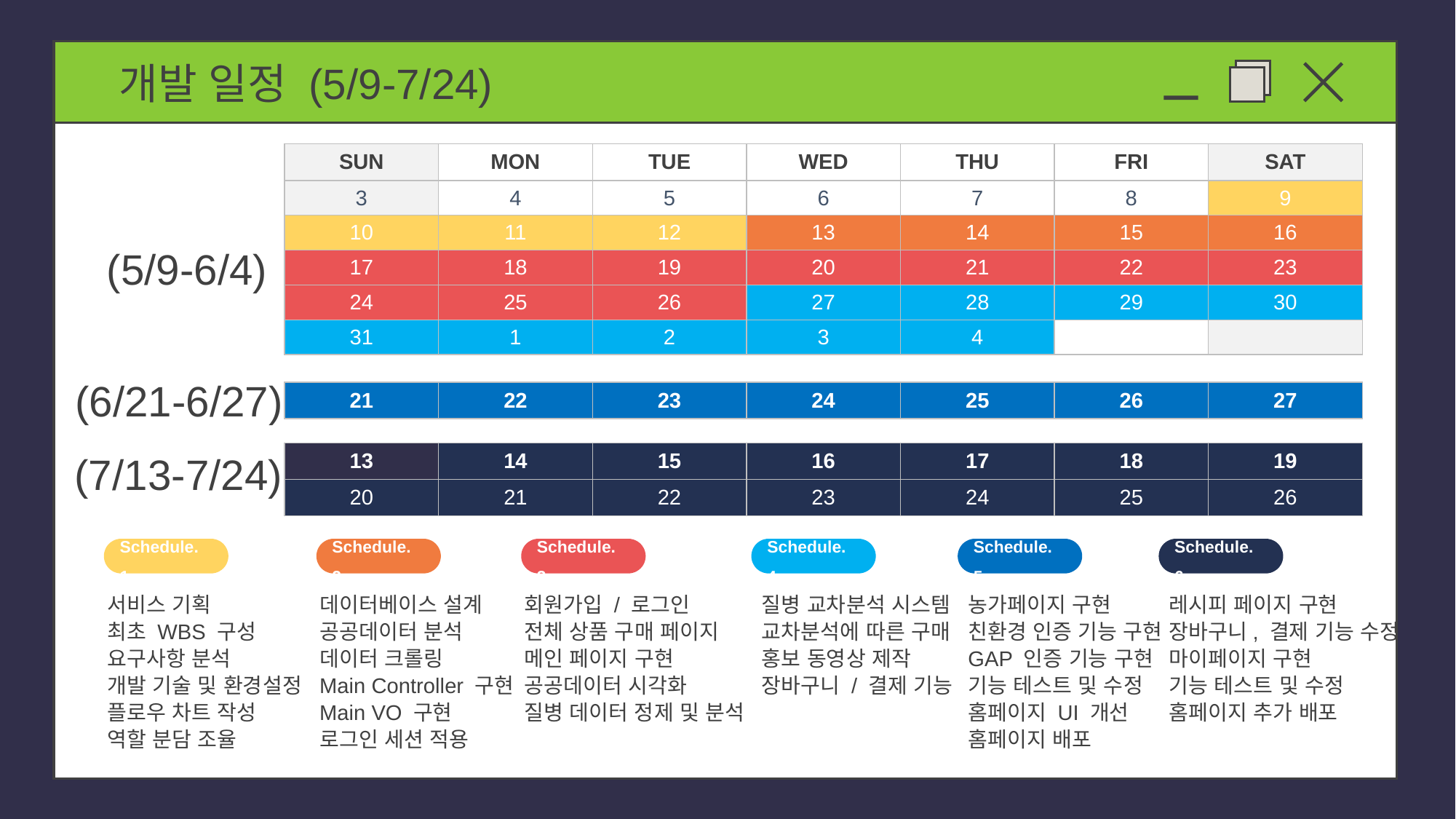

개발 일정 (5/9-7/24)

g
| SUN | MON | TUE | WED | THU | FRI | SAT |
| --- | --- | --- | --- | --- | --- | --- |
| 3 | 4 | 5 | 6 | 7 | 8 | 9 |
| 10 | 11 | 12 | 13 | 14 | 15 | 16 |
| 17 | 18 | 19 | 20 | 21 | 22 | 23 |
| 24 | 25 | 26 | 27 | 28 | 29 | 30 |
| 31 | 1 | 2 | 3 | 4 |  |  |
(5/9-6/4)
(6/21-6/27)
| 21 | 22 | 23 | 24 | 25 | 26 | 27 |
| --- | --- | --- | --- | --- | --- | --- |
(7/13-7/24)
| 13 | 14 | 15 | 16 | 17 | 18 | 19 |
| --- | --- | --- | --- | --- | --- | --- |
| 20 | 21 | 22 | 23 | 24 | 25 | 26 |
Schedule. 1
Schedule. 2
Schedule. 3
Schedule. 4
Schedule. 5
Schedule. 6
서비스 기획
최초 WBS 구성
요구사항 분석
개발 기술 및 환경설정
플로우 차트 작성
역할 분담 조율
데이터베이스 설계
공공데이터 분석
데이터 크롤링
Main Controller 구현
Main VO 구현
로그인 세션 적용
회원가입 / 로그인
전체 상품 구매 페이지
메인 페이지 구현
공공데이터 시각화
질병 데이터 정제 및 분석
질병 교차분석 시스템
교차분석에 따른 구매
홍보 동영상 제작
장바구니 / 결제 기능
농가페이지 구현
친환경 인증 기능 구현
GAP 인증 기능 구현
기능 테스트 및 수정
홈페이지 UI 개선
홈페이지 배포

레시피 페이지 구현
장바구니, 결제 기능 수정
마이페이지 구현
기능 테스트 및 수정
홈페이지 추가 배포